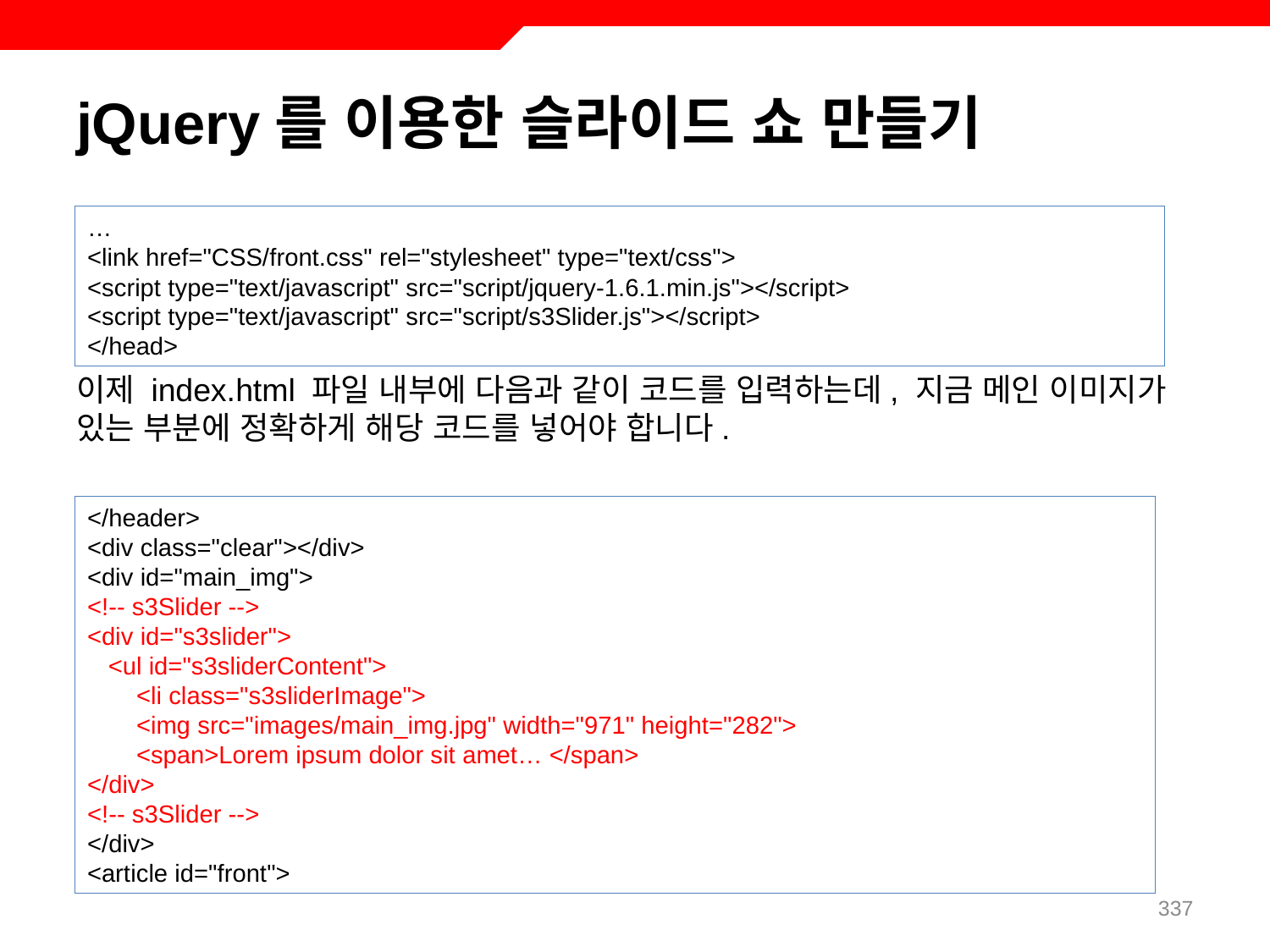

# jQuery를 이용한 슬라이드 쇼 만들기

이제 index.html 파일 내부에 다음과 같이 코드를 입력하는데, 지금 메인 이미지가 있는 부분에 정확하게 해당 코드를 넣어야 합니다.
…
<link href="CSS/front.css" rel="stylesheet" type="text/css">
<script type="text/javascript" src="script/jquery-1.6.1.min.js"></script>
<script type="text/javascript" src="script/s3Slider.js"></script>
</head>
</header>
<div class="clear"></div>
<div id="main_img">
<!-- s3Slider -->
<div id="s3slider">
   <ul id="s3sliderContent">
       <li class="s3sliderImage">
       <img src="images/main_img.jpg" width="971" height="282">
       <span>Lorem ipsum dolor sit amet… </span>
</div>
<!-- s3Slider -->
</div>
<article id="front">
337